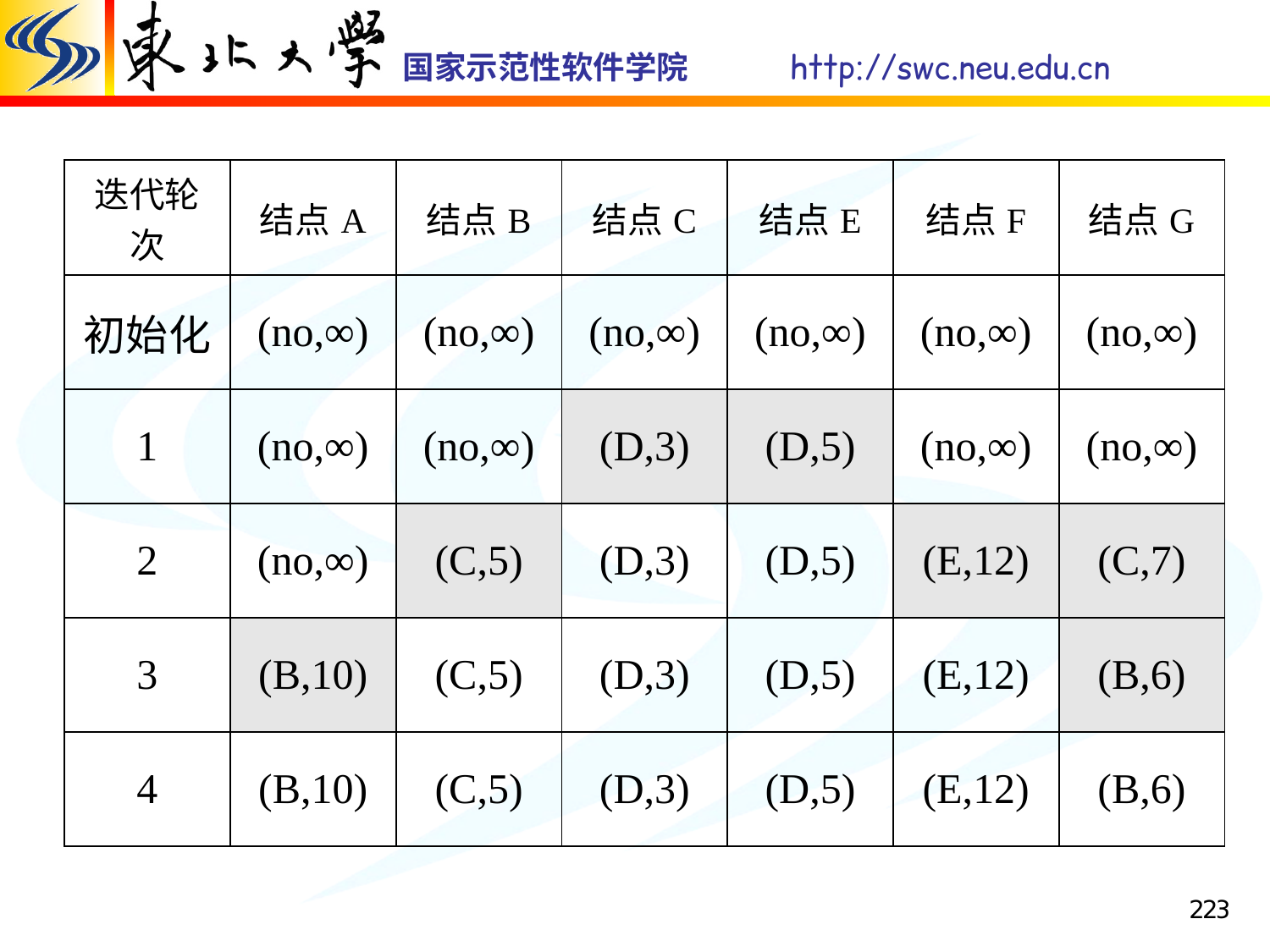

| 迭代轮次 | 结点A | 结点B | 结点C | 结点E | 结点F | 结点G |
| --- | --- | --- | --- | --- | --- | --- |
| 初始化 | (no,∞) | (no,∞) | (no,∞) | (no,∞) | (no,∞) | (no,∞) |
| 1 | (no,∞) | (no,∞) | (D,3) | (D,5) | (no,∞) | (no,∞) |
| 2 | (no,∞) | (C,5) | (D,3) | (D,5) | (E,12) | (C,7) |
| 3 | (B,10) | (C,5) | (D,3) | (D,5) | (E,12) | (B,6) |
| 4 | (B,10) | (C,5) | (D,3) | (D,5) | (E,12) | (B,6) |
223